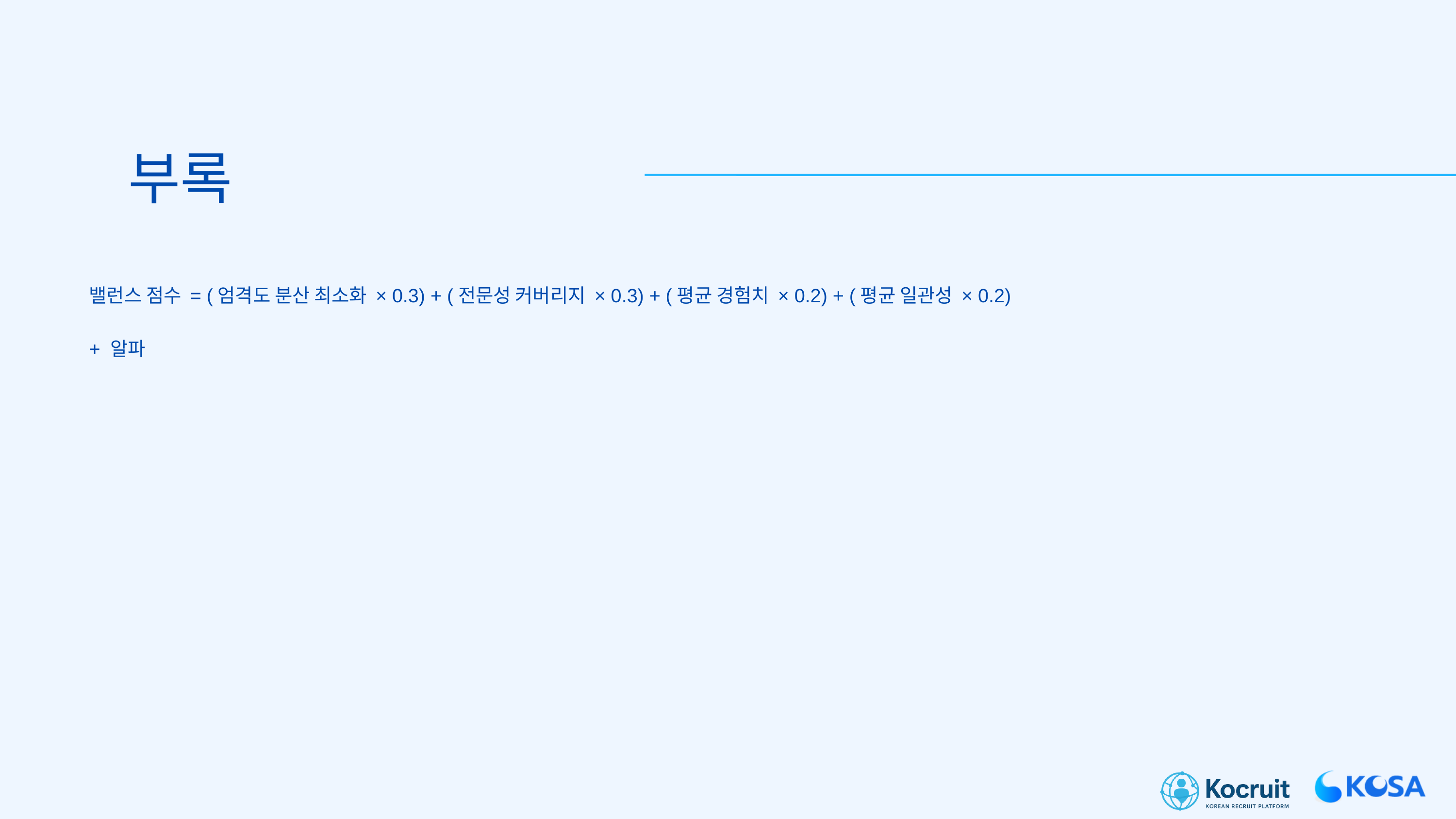

부록

밸런스 점수 = (엄격도 분산 최소화 × 0.3) + (전문성 커버리지 × 0.3) + (평균 경험치 × 0.2) + (평균 일관성 × 0.2)

+ 알파